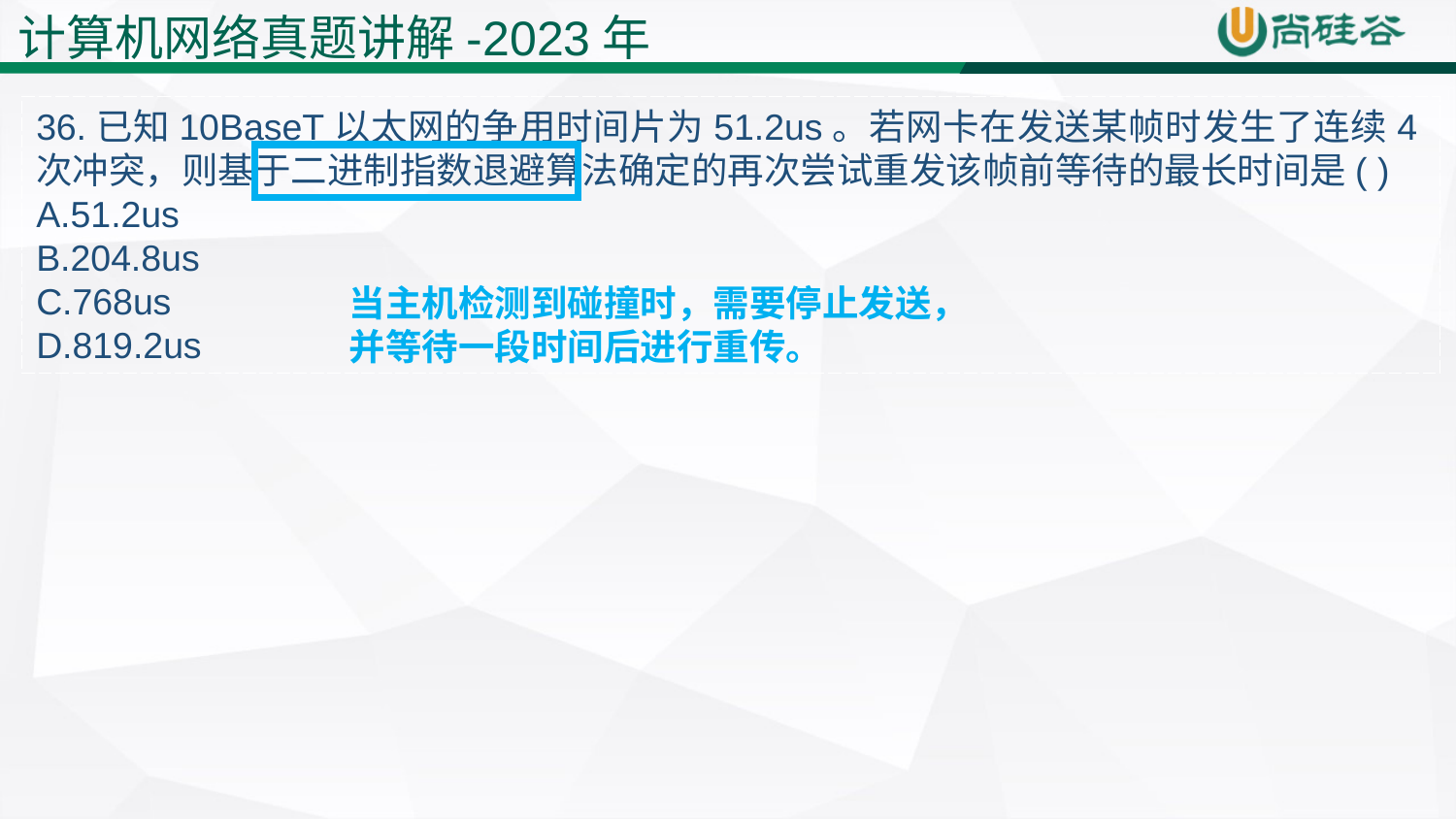

计算机网络真题讲解-2023年

36.已知10BaseT以太网的争用时间片为51.2us。若网卡在发送某帧时发生了连续4次冲突，则基于二进制指数退避算法确定的再次尝试重发该帧前等待的最长时间是( )
A.51.2us
B.204.8us
C.768us
D.819.2us

当主机检测到碰撞时，需要停止发送，并等待一段时间后进行重传。